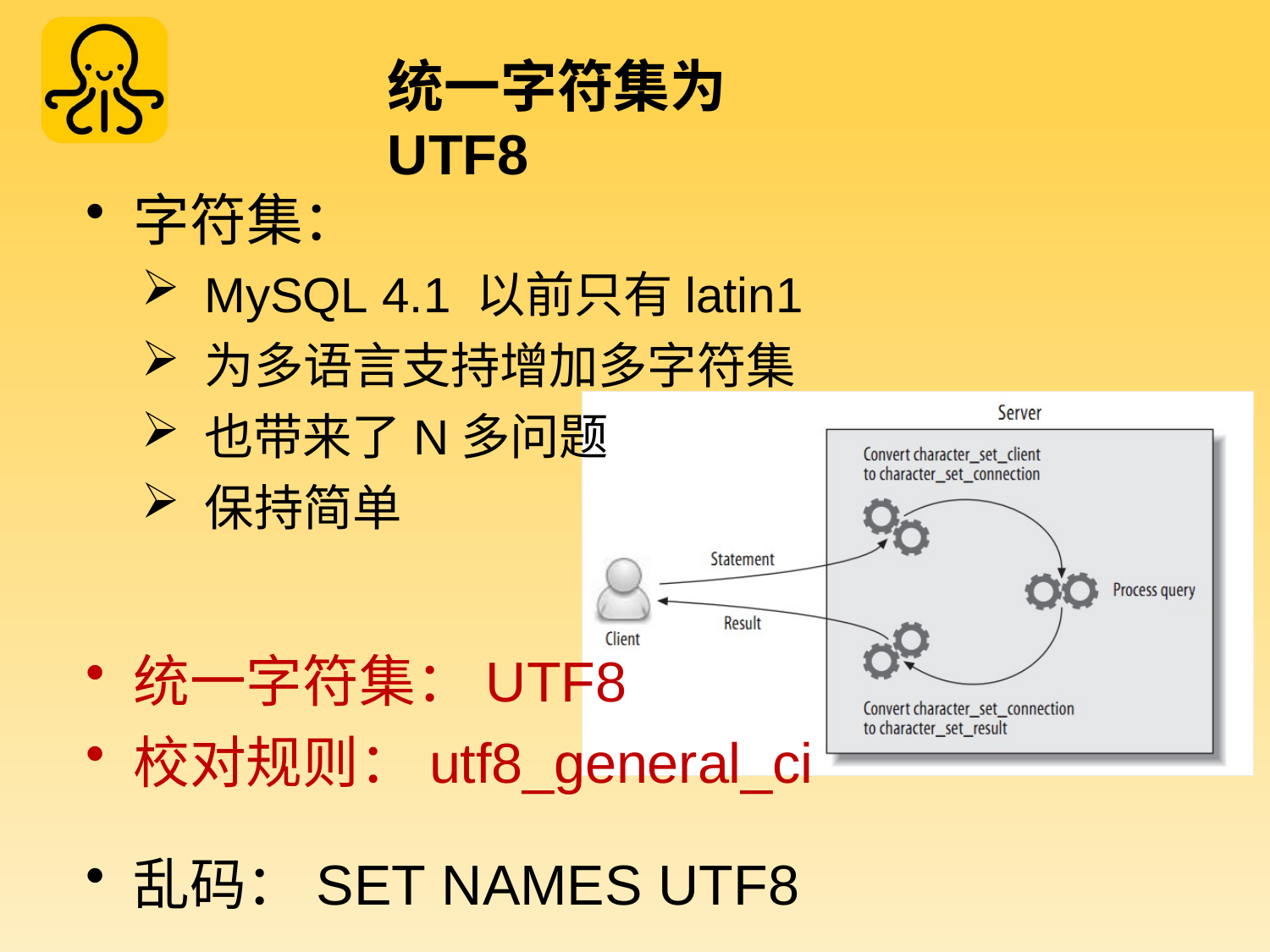

# 统一字符集为UTF8
字符集：
MySQL 4.1 以前只有latin1
为多语言支持增加多字符集
也带来了N多问题
保持简单

统一字符集：UTF8
校对规则：utf8_general_ci
乱码：SET NAMES UTF8